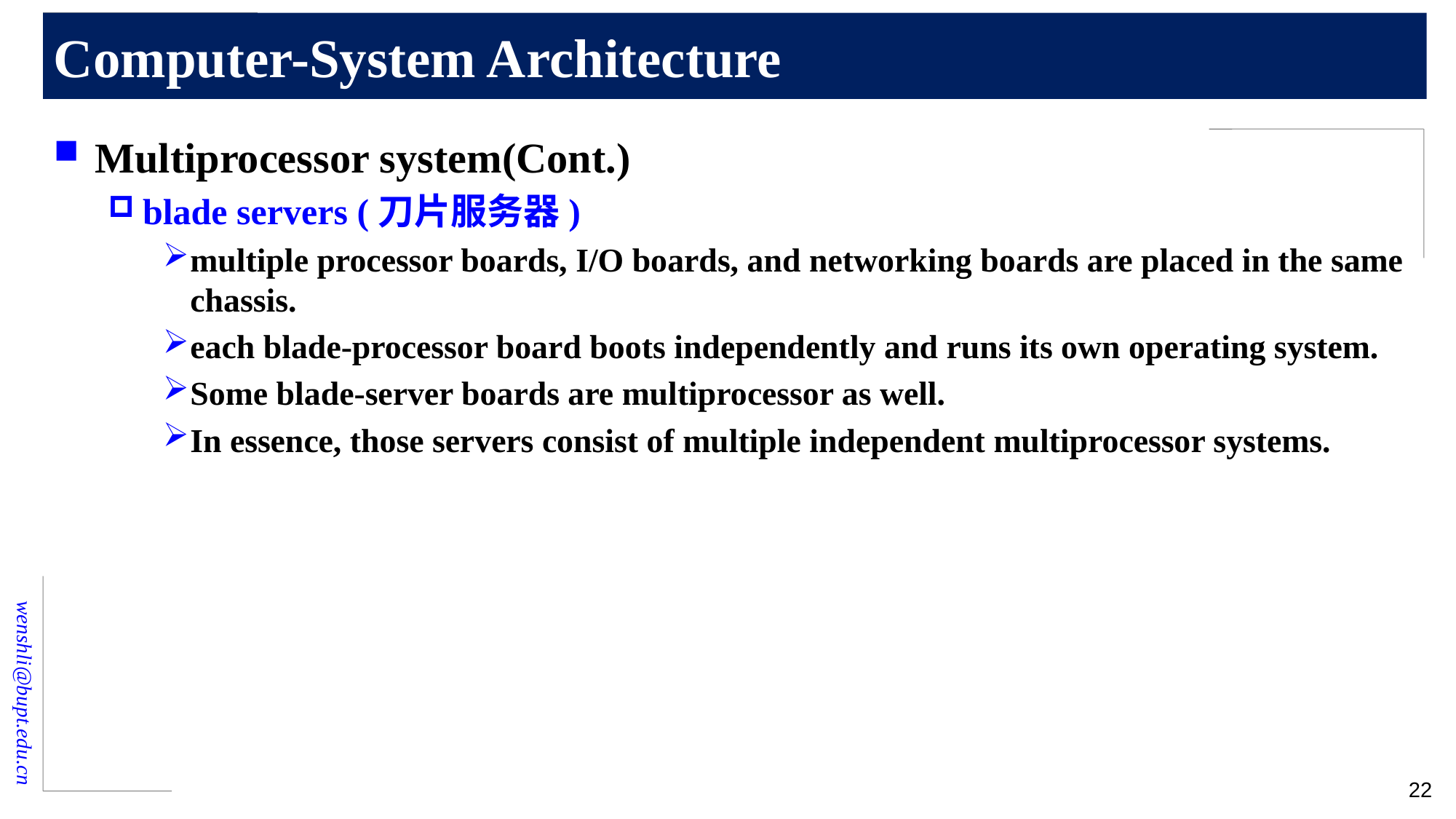

# Computer-System Architecture
Multiprocessor system(Cont.)
blade servers (刀片服务器)
multiple processor boards, I/O boards, and networking boards are placed in the same chassis.
each blade-processor board boots independently and runs its own operating system.
Some blade-server boards are multiprocessor as well.
In essence, those servers consist of multiple independent multiprocessor systems.
22